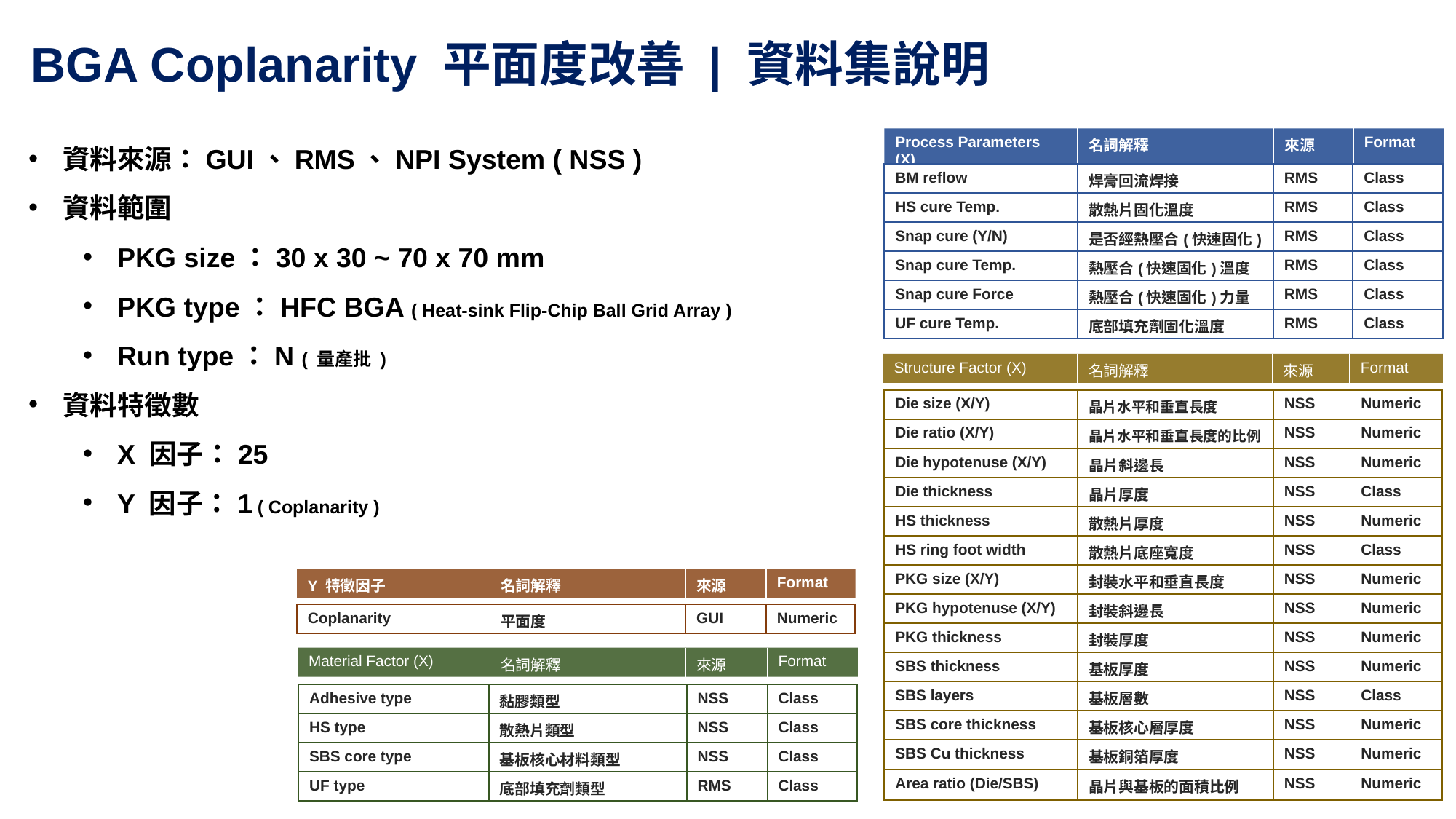

BGA Coplanarity 平面度改善 | 資料集說明
資料來源：GUI、RMS、NPI System ( NSS )
資料範圍
PKG size：30 x 30 ~ 70 x 70 mm
PKG type：HFC BGA ( Heat-sink Flip-Chip Ball Grid Array )
Run type：N ( 量產批 )
資料特徵數
X 因子：25
Y 因子：1 ( Coplanarity )
| Process Parameters (X) | 名詞解釋 | 來源 | Format |
| --- | --- | --- | --- |
| BM reflow | 焊膏回流焊接 | RMS | Class |
| --- | --- | --- | --- |
| HS cure Temp. | 散熱片固化溫度 | RMS | Class |
| Snap cure (Y/N) | 是否經熱壓合(快速固化) | RMS | Class |
| Snap cure Temp. | 熱壓合(快速固化)溫度 | RMS | Class |
| Snap cure Force | 熱壓合(快速固化)力量 | RMS | Class |
| UF cure Temp. | 底部填充劑固化溫度 | RMS | Class |
| Structure Factor (X) | 名詞解釋 | 來源 | Format |
| --- | --- | --- | --- |
| Die size (X/Y) | 晶片水平和垂直長度 | NSS | Numeric |
| --- | --- | --- | --- |
| Die ratio (X/Y) | 晶片水平和垂直長度的比例 | NSS | Numeric |
| Die hypotenuse (X/Y) | 晶片斜邊長 | NSS | Numeric |
| Die thickness | 晶片厚度 | NSS | Class |
| HS thickness | 散熱片厚度 | NSS | Numeric |
| HS ring foot width | 散熱片底座寬度 | NSS | Class |
| PKG size (X/Y) | 封裝水平和垂直長度 | NSS | Numeric |
| PKG hypotenuse (X/Y) | 封裝斜邊長 | NSS | Numeric |
| PKG thickness | 封裝厚度 | NSS | Numeric |
| SBS thickness | 基板厚度 | NSS | Numeric |
| SBS layers | 基板層數 | NSS | Class |
| SBS core thickness | 基板核心層厚度 | NSS | Numeric |
| SBS Cu thickness | 基板銅箔厚度 | NSS | Numeric |
| Area ratio (Die/SBS) | 晶片與基板的面積比例 | NSS | Numeric |
| Y 特徵因子 | 名詞解釋 | 來源 | Format |
| --- | --- | --- | --- |
| Coplanarity | 平面度 | GUI | Numeric |
| --- | --- | --- | --- |
| Material Factor (X) | 名詞解釋 | 來源 | Format |
| --- | --- | --- | --- |
| Adhesive type | 黏膠類型 | NSS | Class |
| --- | --- | --- | --- |
| HS type | 散熱片類型 | NSS | Class |
| SBS core type | 基板核心材料類型 | NSS | Class |
| UF type | 底部填充劑類型 | RMS | Class |